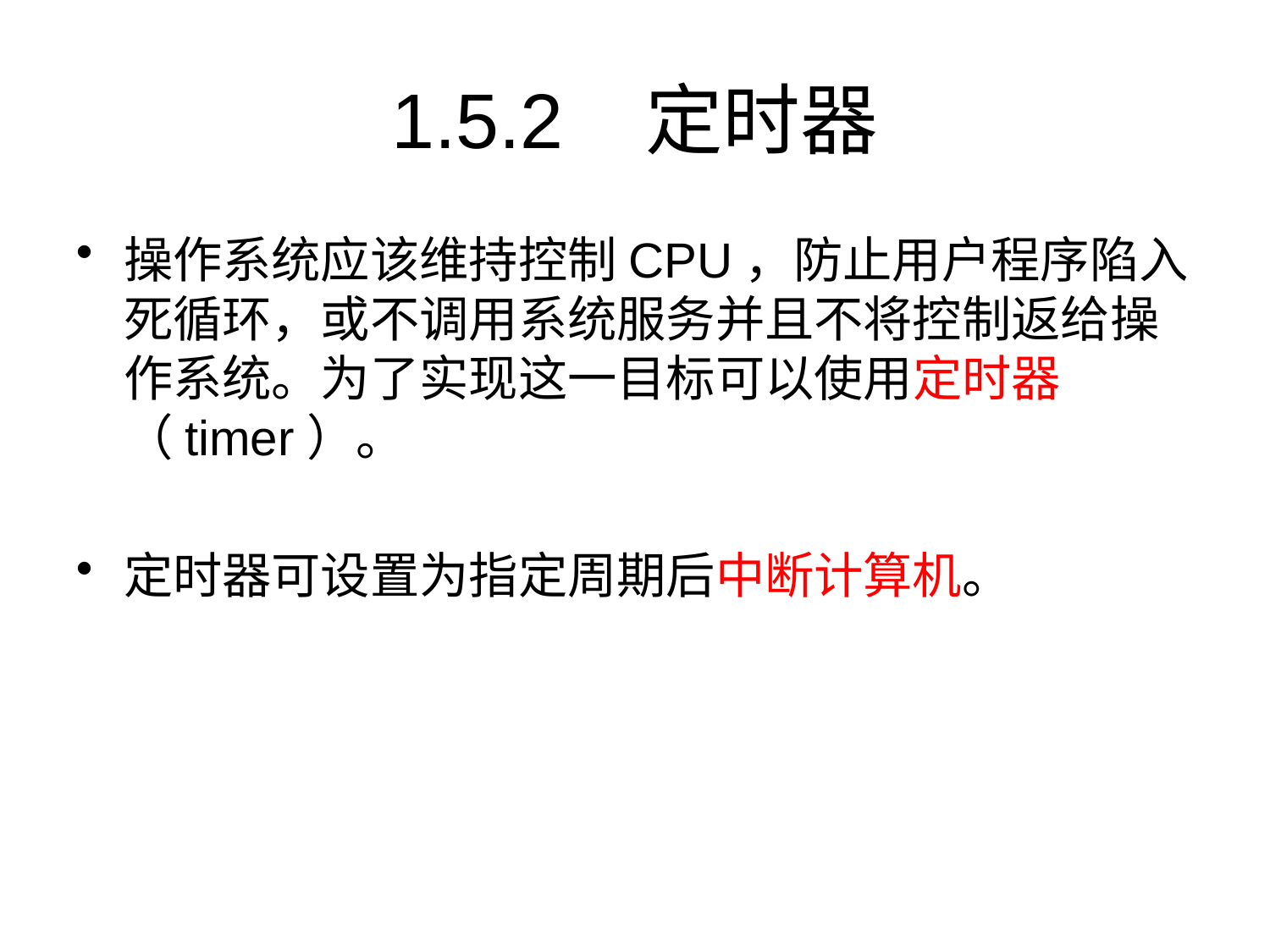

# 1.5.2	定时器
操作系统应该维持控制CPU，防止用户程序陷入死循环，或不调用系统服务并且不将控制返给操作系统。为了实现这一目标可以使用定时器（timer）。

定时器可设置为指定周期后中断计算机。